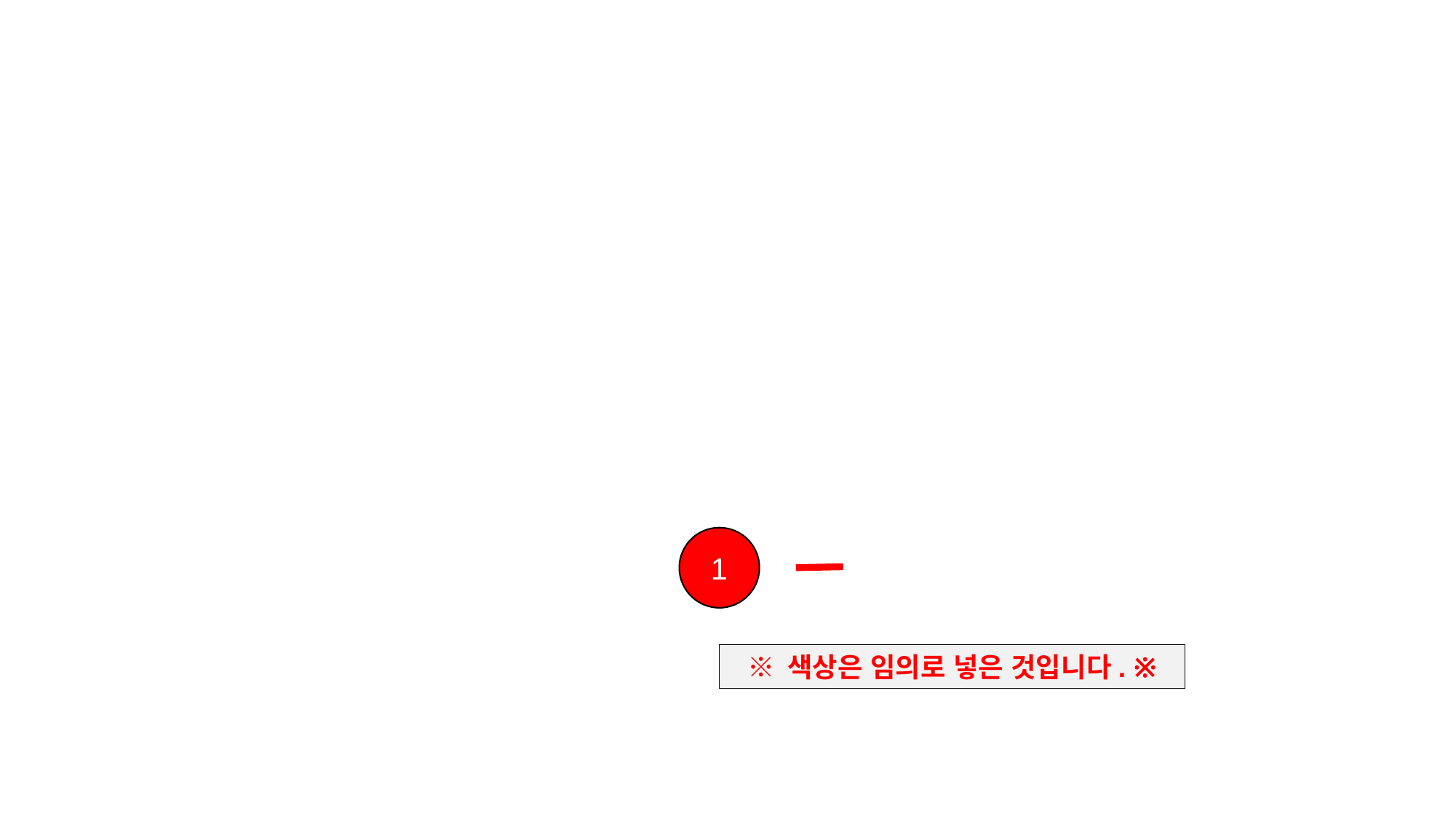

1
※ 색상은 임의로 넣은 것입니다. ※